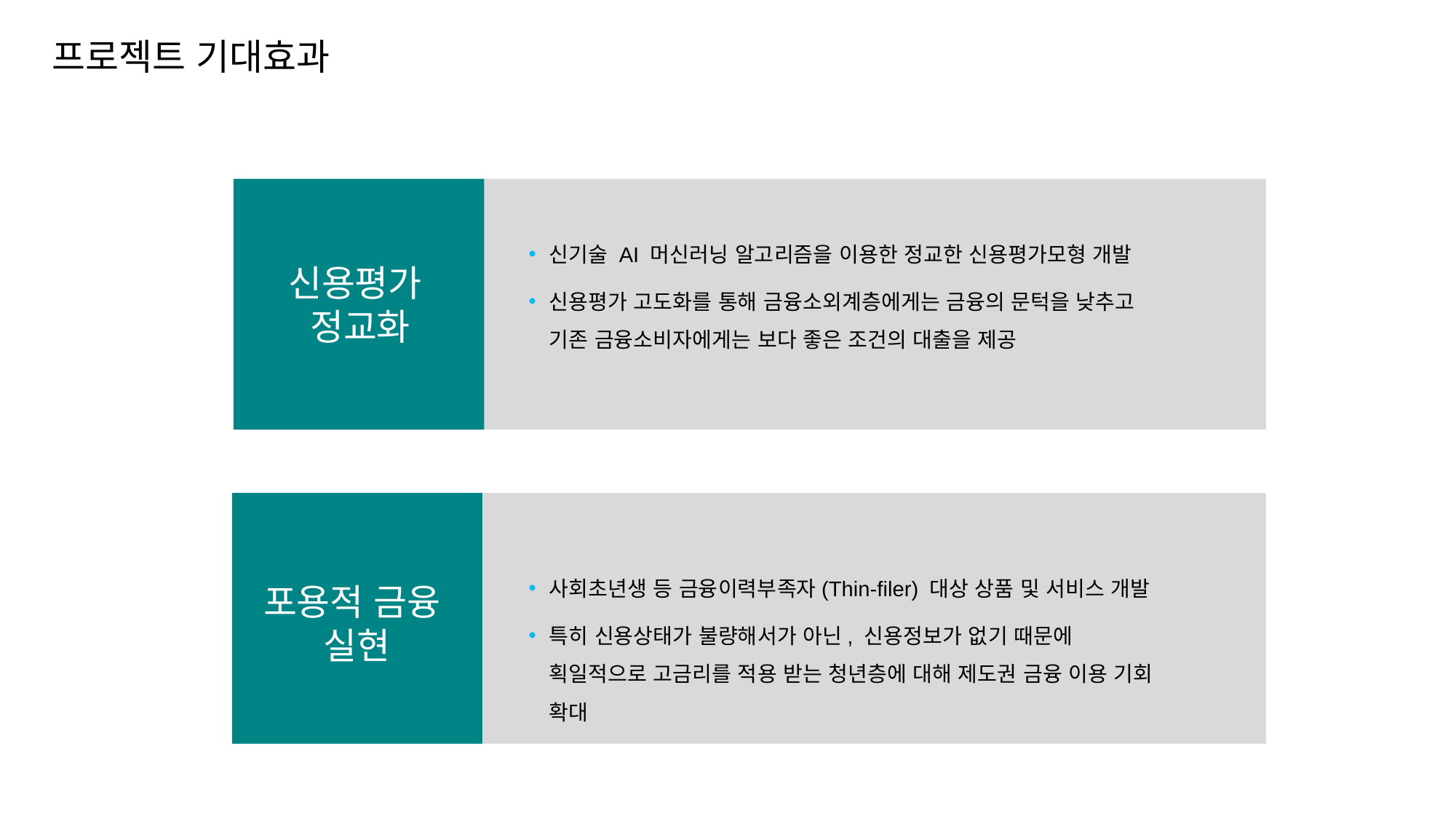

프로젝트 기대효과

신용평가
정교화

신기술 AI 머신러닝 알고리즘을 이용한 정교한 신용평가모형 개발
신용평가 고도화를 통해 금융소외계층에게는 금융의 문턱을 낮추고 기존 금융소비자에게는 보다 좋은 조건의 대출을 제공

사회초년생 등 금융이력부족자(Thin-filer) 대상 상품 및 서비스 개발
특히 신용상태가 불량해서가 아닌, 신용정보가 없기 때문에 획일적으로 고금리를 적용 받는 청년층에 대해 제도권 금융 이용 기회 확대
포용적 금융
실현